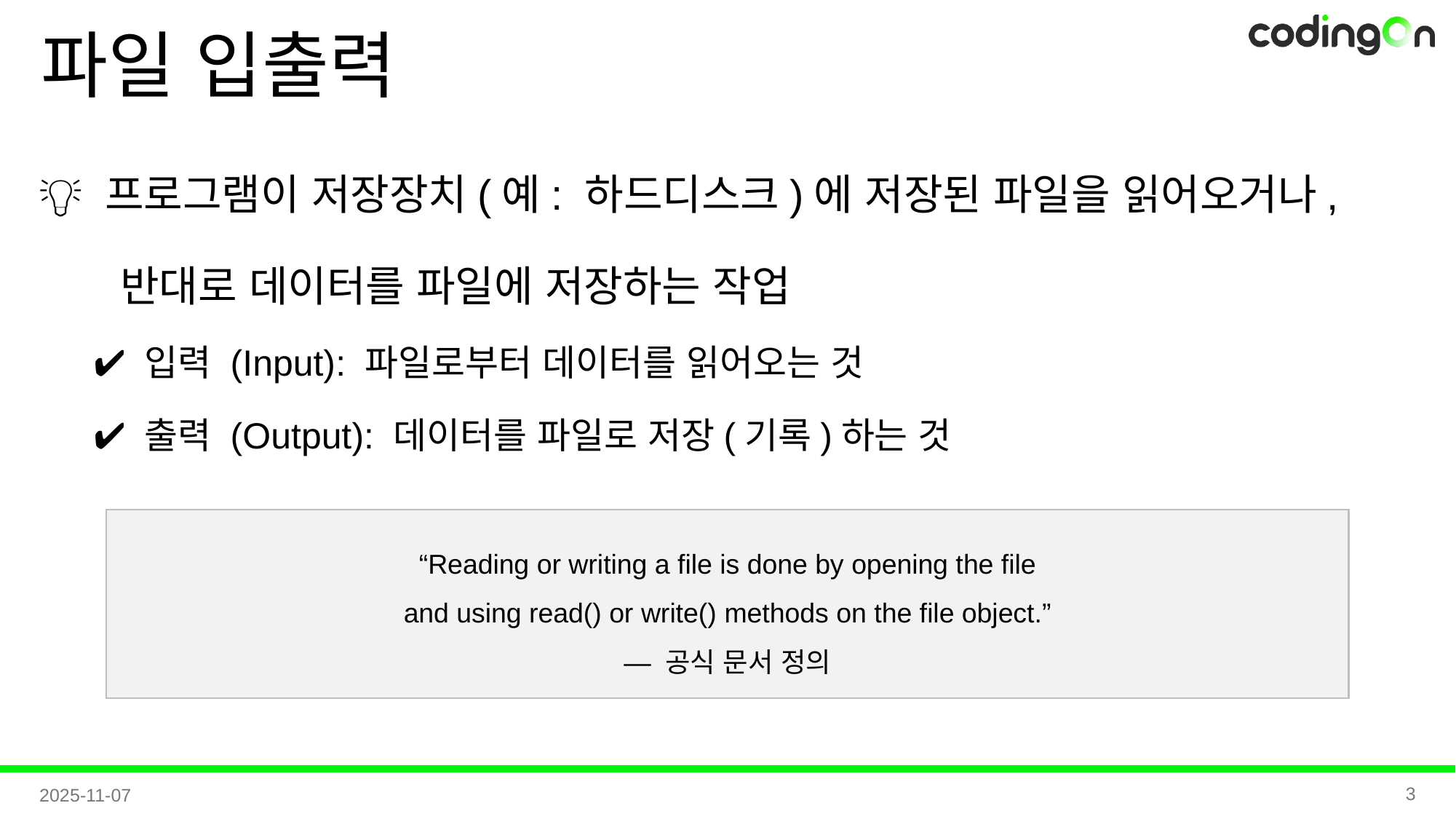

# 파일 입출력
💡 프로그램이 저장장치(예: 하드디스크)에 저장된 파일을 읽어오거나,
      반대로 데이터를 파일에 저장하는 작업
✔️ 입력 (Input): 파일로부터 데이터를 읽어오는 것
✔️ 출력 (Output): 데이터를 파일로 저장(기록)하는 것
“Reading or writing a file is done by opening the file
and using read() or write() methods on the file object.”
— 공식 문서 정의
3
2025-11-07